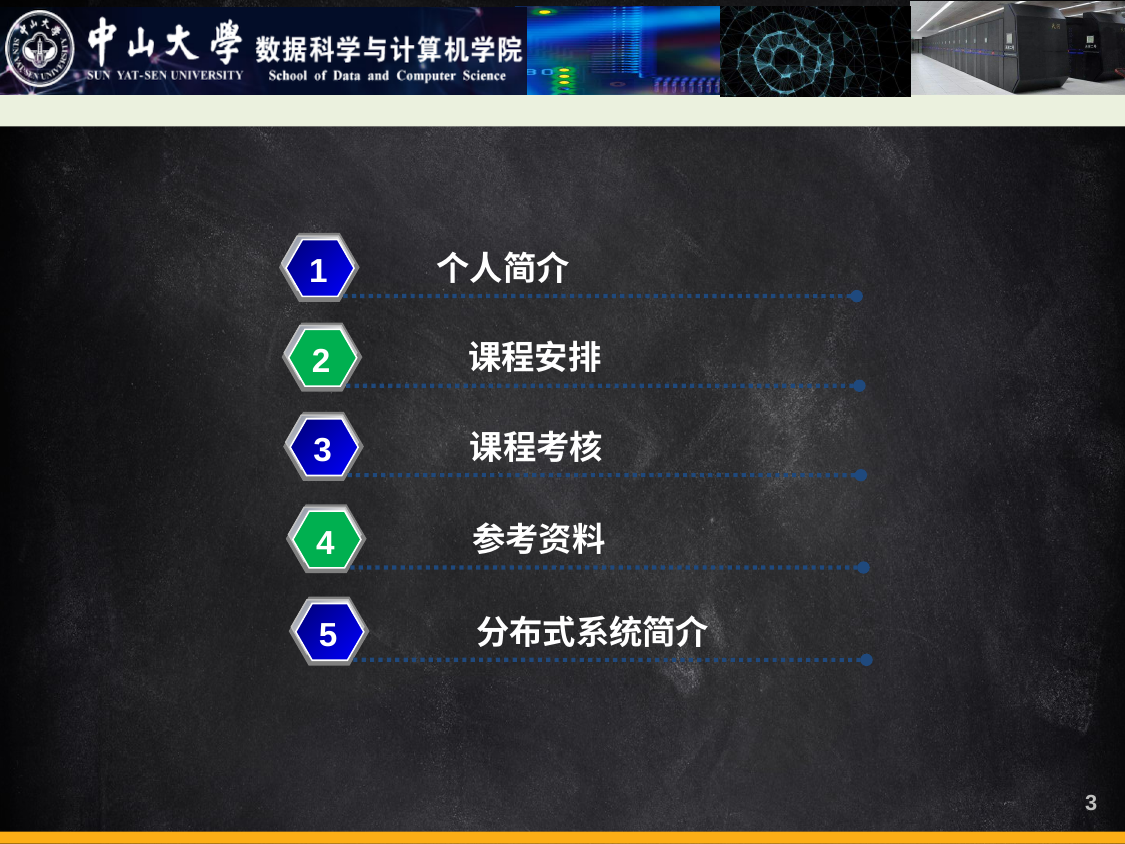

个人简介
1

课程安排
2

课程考核
3

参考资料
4

分布式系统简介
5